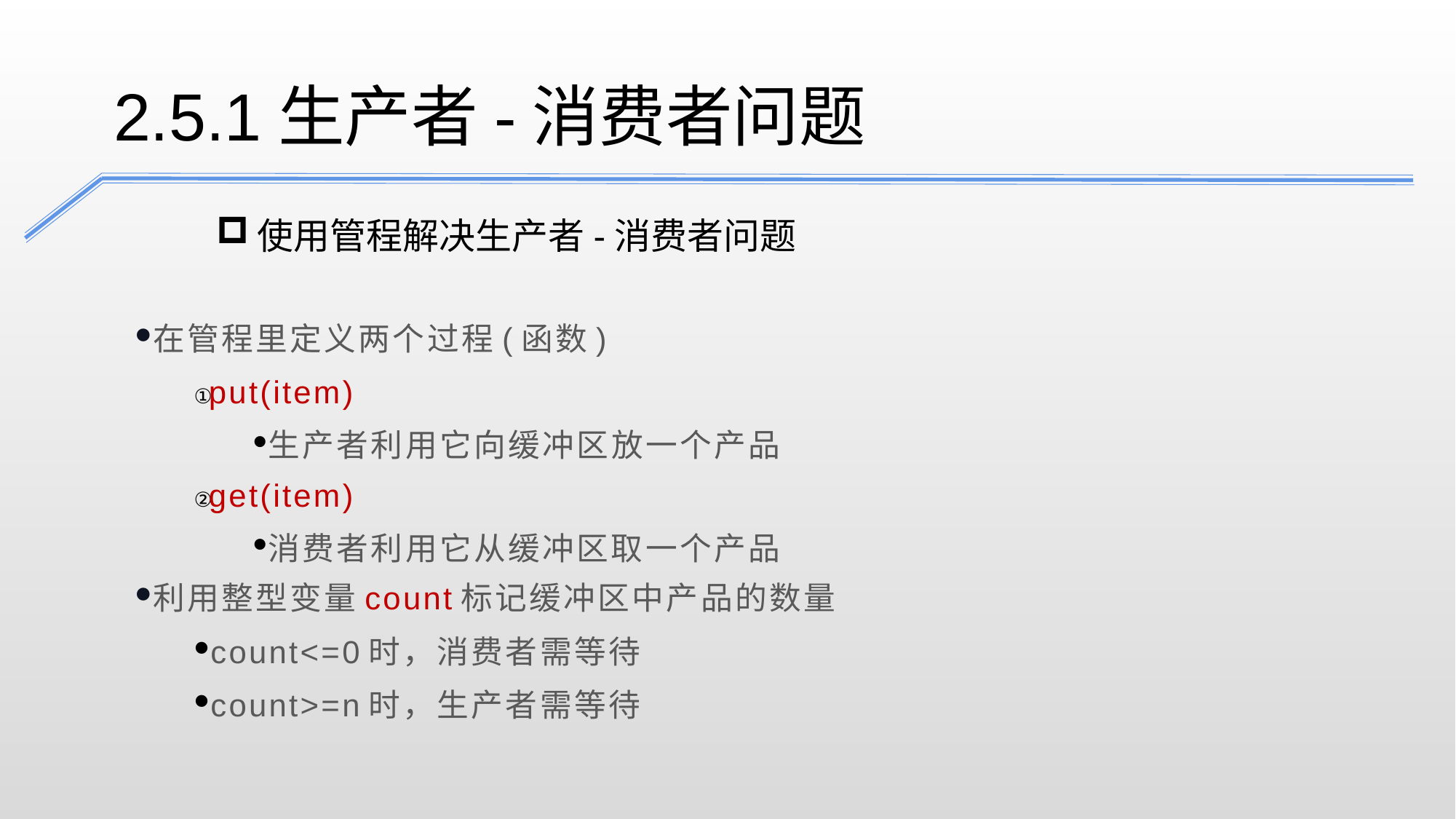

2.5.1生产者-消费者问题
使用管程解决生产者-消费者问题
在管程里定义两个过程(函数)
put(item)
生产者利用它向缓冲区放一个产品
get(item)
消费者利用它从缓冲区取一个产品
利用整型变量count标记缓冲区中产品的数量
count<=0时，消费者需等待
count>=n时，生产者需等待